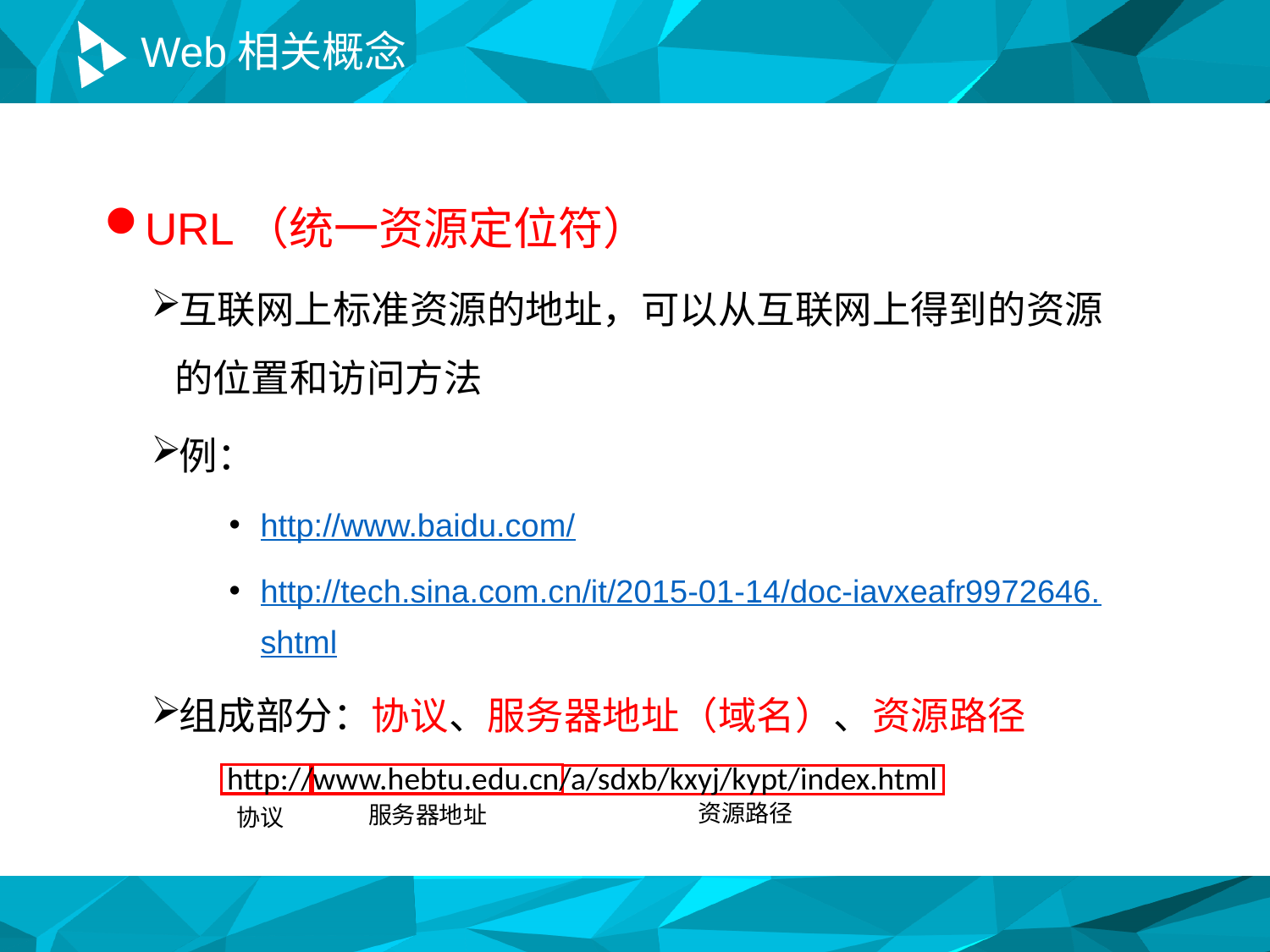

# Web相关概念
URL（统一资源定位符）
互联网上标准资源的地址，可以从互联网上得到的资源的位置和访问方法
例：
http://www.baidu.com/
http://tech.sina.com.cn/it/2015-01-14/doc-iavxeafr9972646.shtml
组成部分：协议、服务器地址（域名）、资源路径

http://www.hebtu.edu.cn/a/sdxb/kxyj/kypt/index.html

服务器地址

资源路径
协议